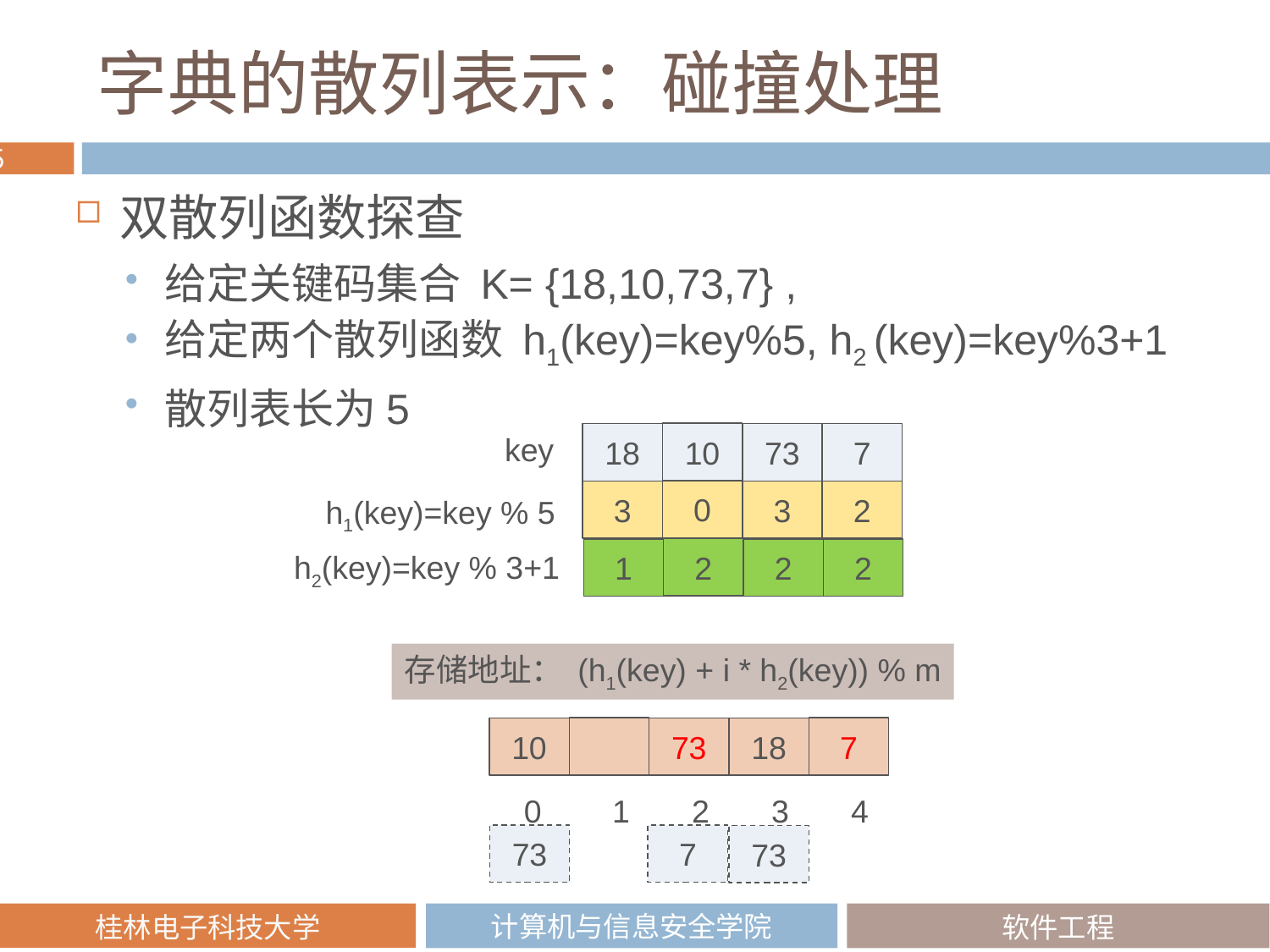

# 字典的散列表示：碰撞处理
双散列函数探查
给定关键码集合 K= {18,10,73,7} ,
给定两个散列函数 h1(key)=key%5, h2 (key)=key%3+1
散列表长为5
10
key
18
73
7
0
3
3
2
h1(key)=key % 5
2
1
2
2
h2(key)=key % 3+1
存储地址： (h1(key) + i * h2(key)) % m

7
10
73
18
  0        1       2       3       4
73
7
73